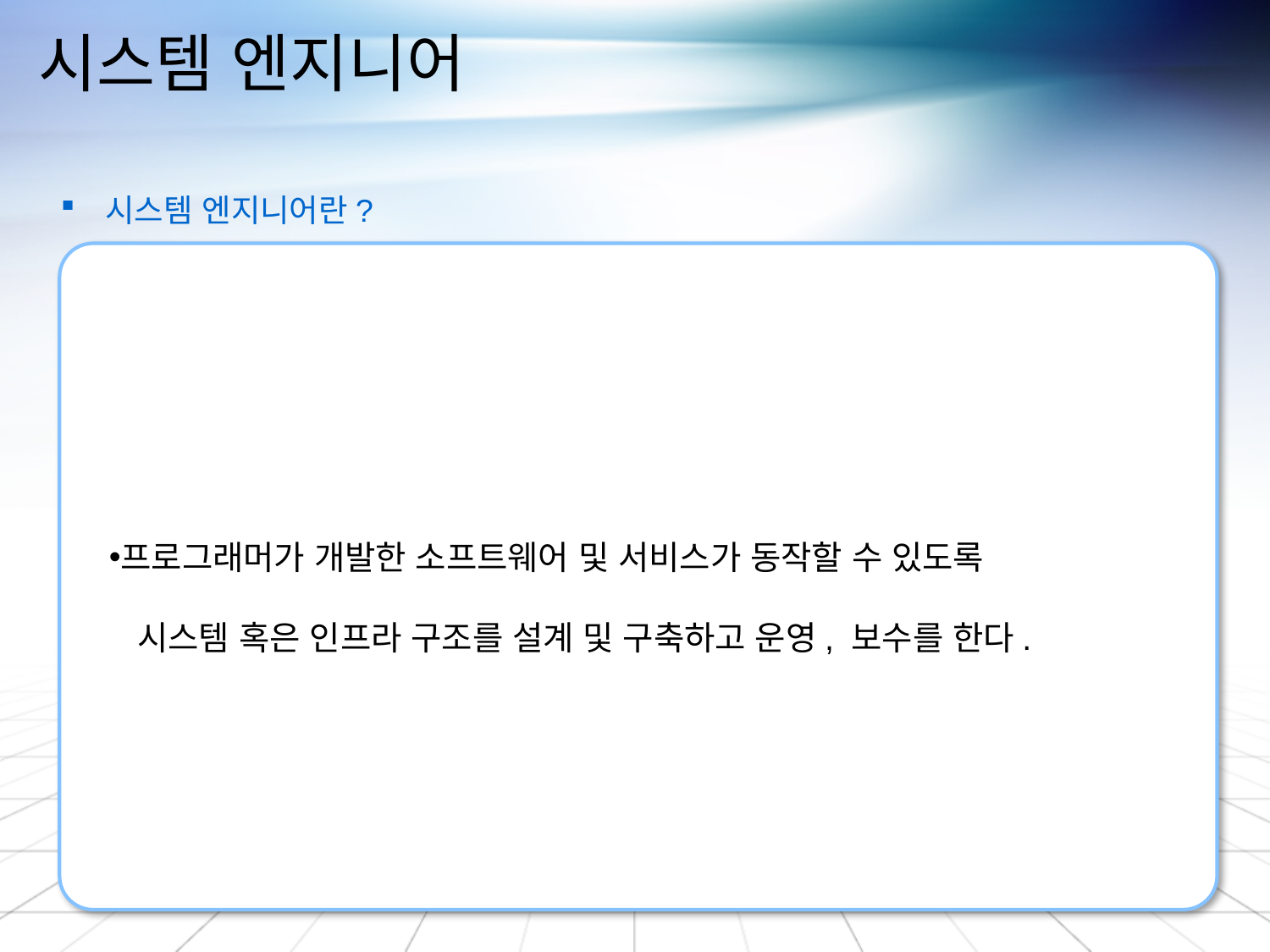

# 시스템 엔지니어
 시스템 엔지니어란?

프로그래머가 개발한 소프트웨어 및 서비스가 동작할 수 있도록
  시스템 혹은 인프라 구조를 설계 및 구축하고 운영, 보수를 한다.